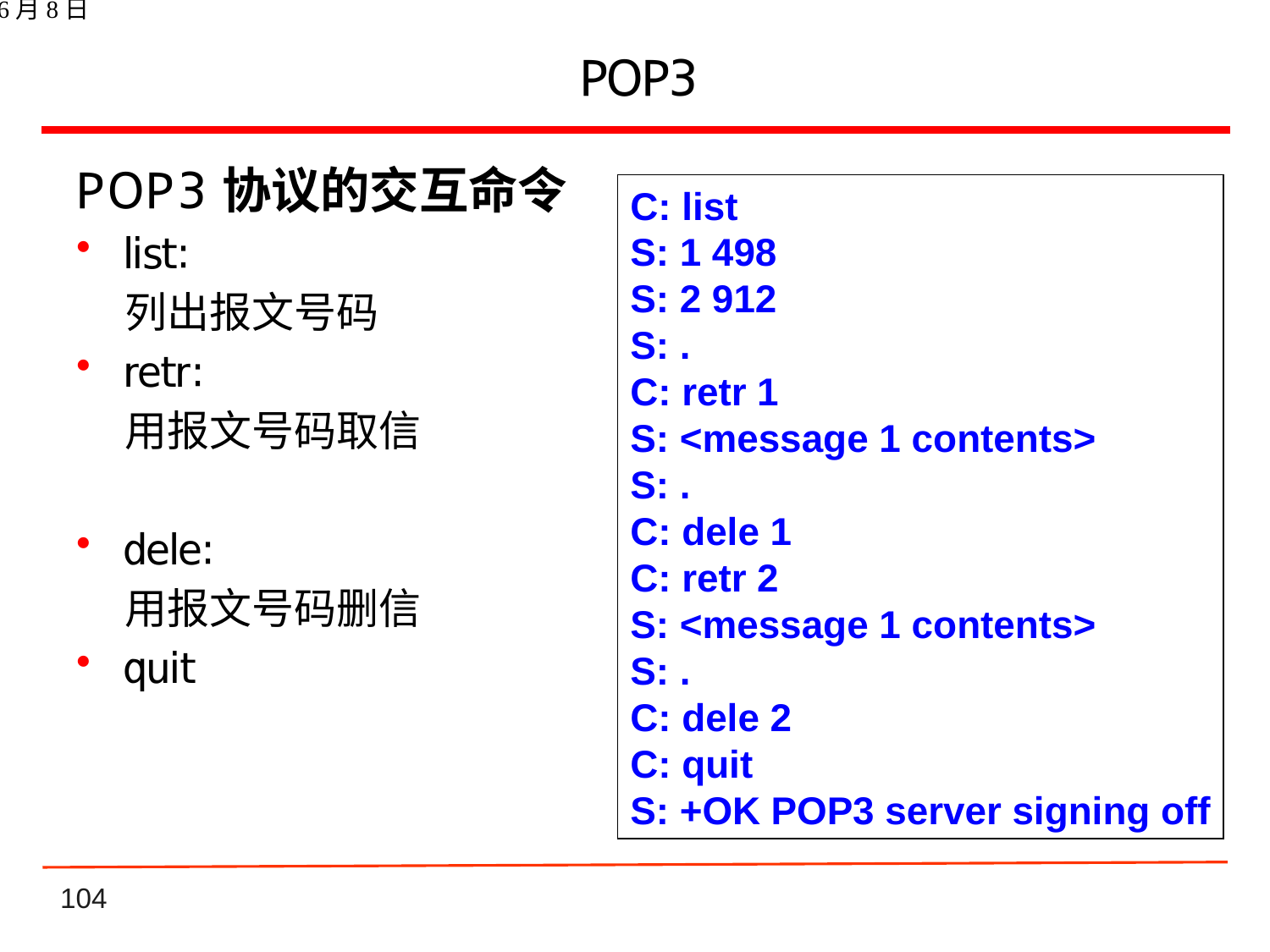

# POP3
POP3协议的交互命令
list:
    列出报文号码
retr:
    用报文号码取信

dele:
    用报文号码删信
quit
C: list
S: 1 498
S: 2 912
S: .
C: retr 1
S: <message 1 contents>
S: .
C: dele 1
C: retr 2
S: <message 1 contents>
S: .
C: dele 2
C: quit
S: +OK POP3 server signing off
2021年6月8日